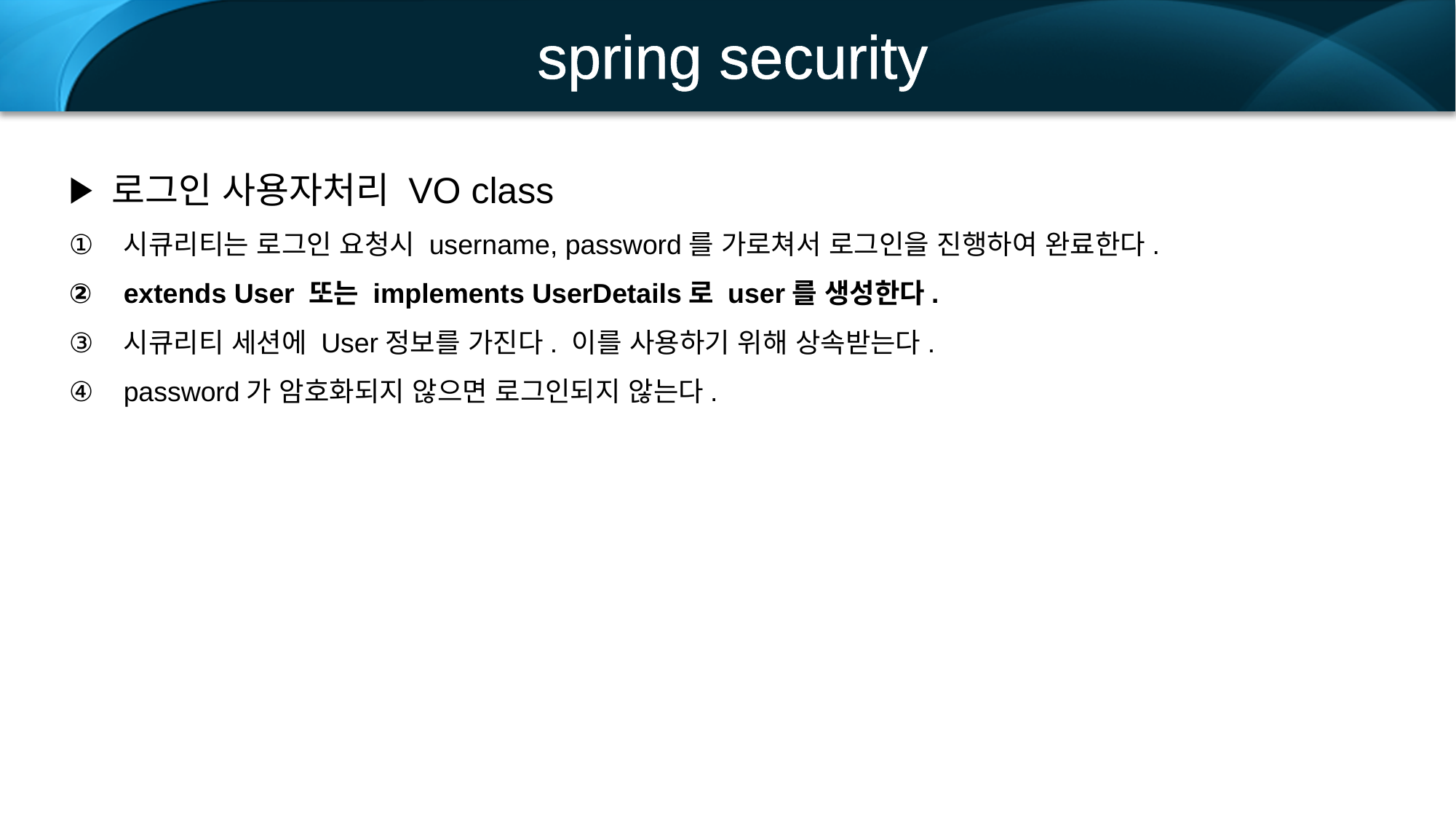

spring security
로그인 사용자처리 VO class
시큐리티는 로그인 요청시 username, password를 가로쳐서 로그인을 진행하여 완료한다.
extends User 또는 implements UserDetails로 user를 생성한다.
시큐리티 세션에 User정보를 가진다. 이를 사용하기 위해 상속받는다.
password가 암호화되지 않으면 로그인되지 않는다.